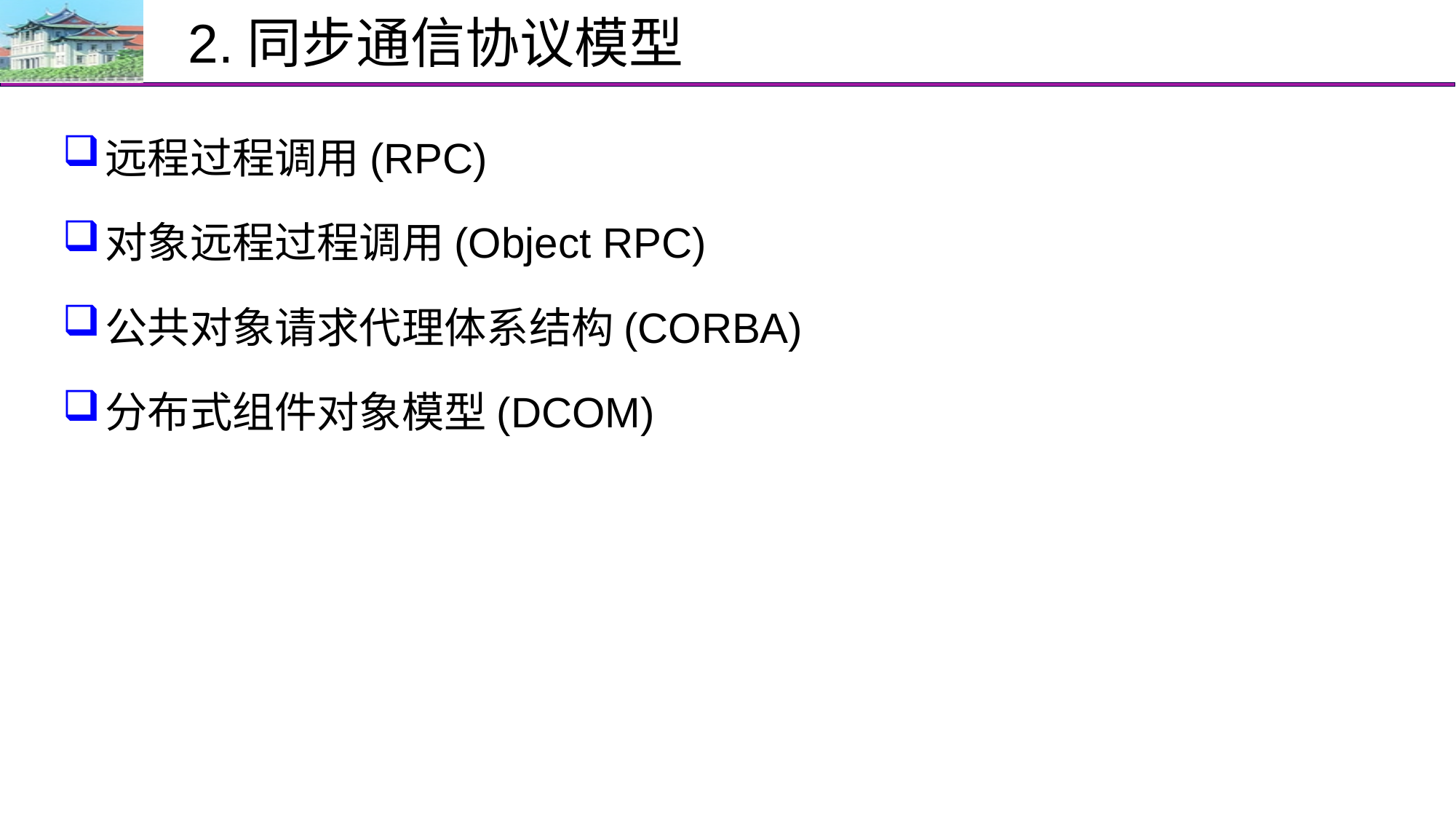

# 2.同步通信协议模型
远程过程调用(RPC)
对象远程过程调用(Object RPC)
公共对象请求代理体系结构(CORBA)
分布式组件对象模型(DCOM)